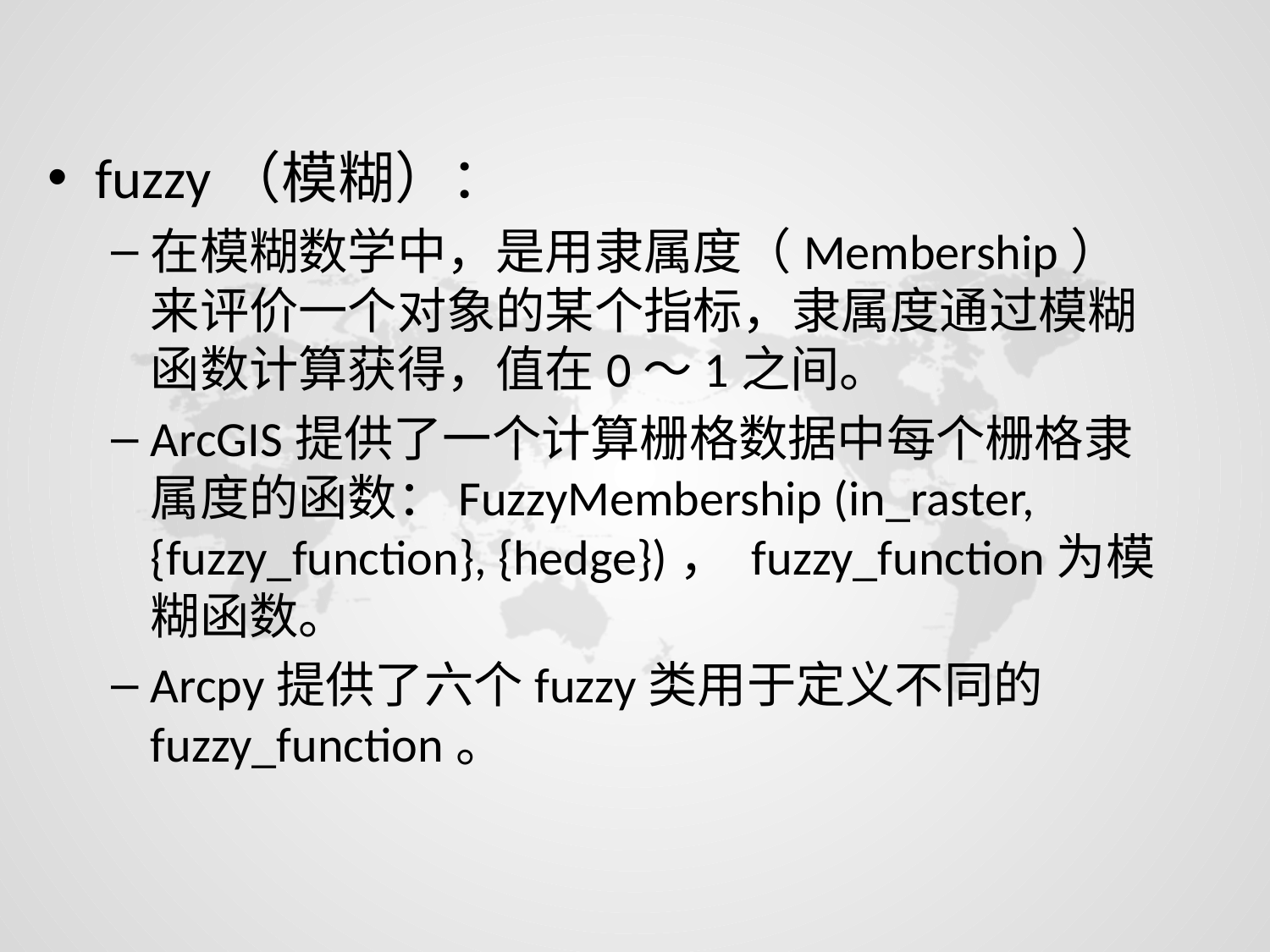

fuzzy（模糊）：
在模糊数学中，是用隶属度（Membership）来评价一个对象的某个指标，隶属度通过模糊函数计算获得，值在0～1之间。
ArcGIS提供了一个计算栅格数据中每个栅格隶属度的函数：FuzzyMembership (in_raster, {fuzzy_function}, {hedge})， fuzzy_function为模糊函数。
Arcpy提供了六个fuzzy类用于定义不同的fuzzy_function。